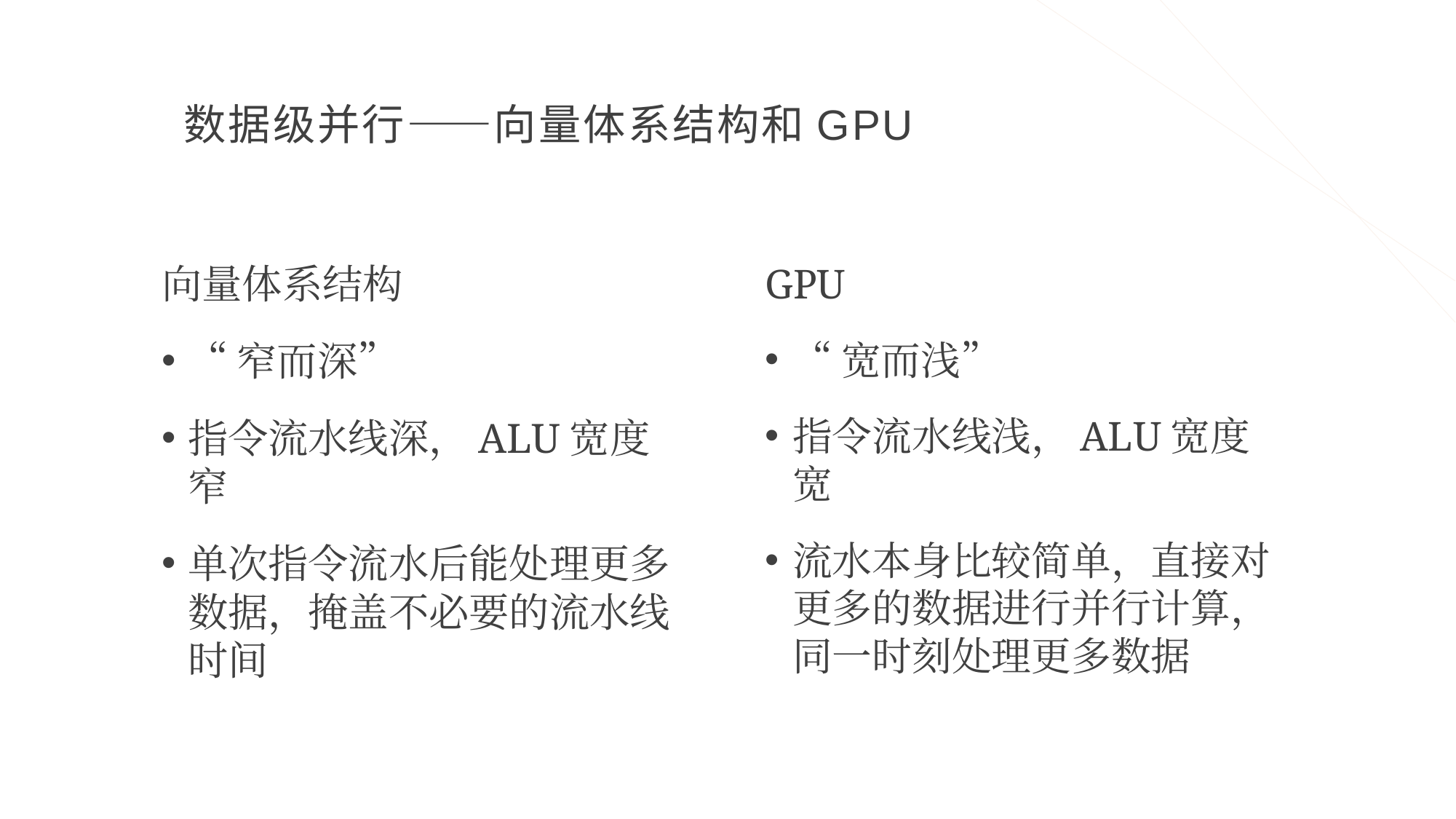

# 数据级并行——向量体系结构和GPU
向量体系结构
“窄而深”
指令流水线深，ALU宽度窄
单次指令流水后能处理更多数据，掩盖不必要的流水线时间
GPU
“宽而浅”
指令流水线浅，ALU宽度宽
流水本身比较简单，直接对更多的数据进行并行计算，同一时刻处理更多数据